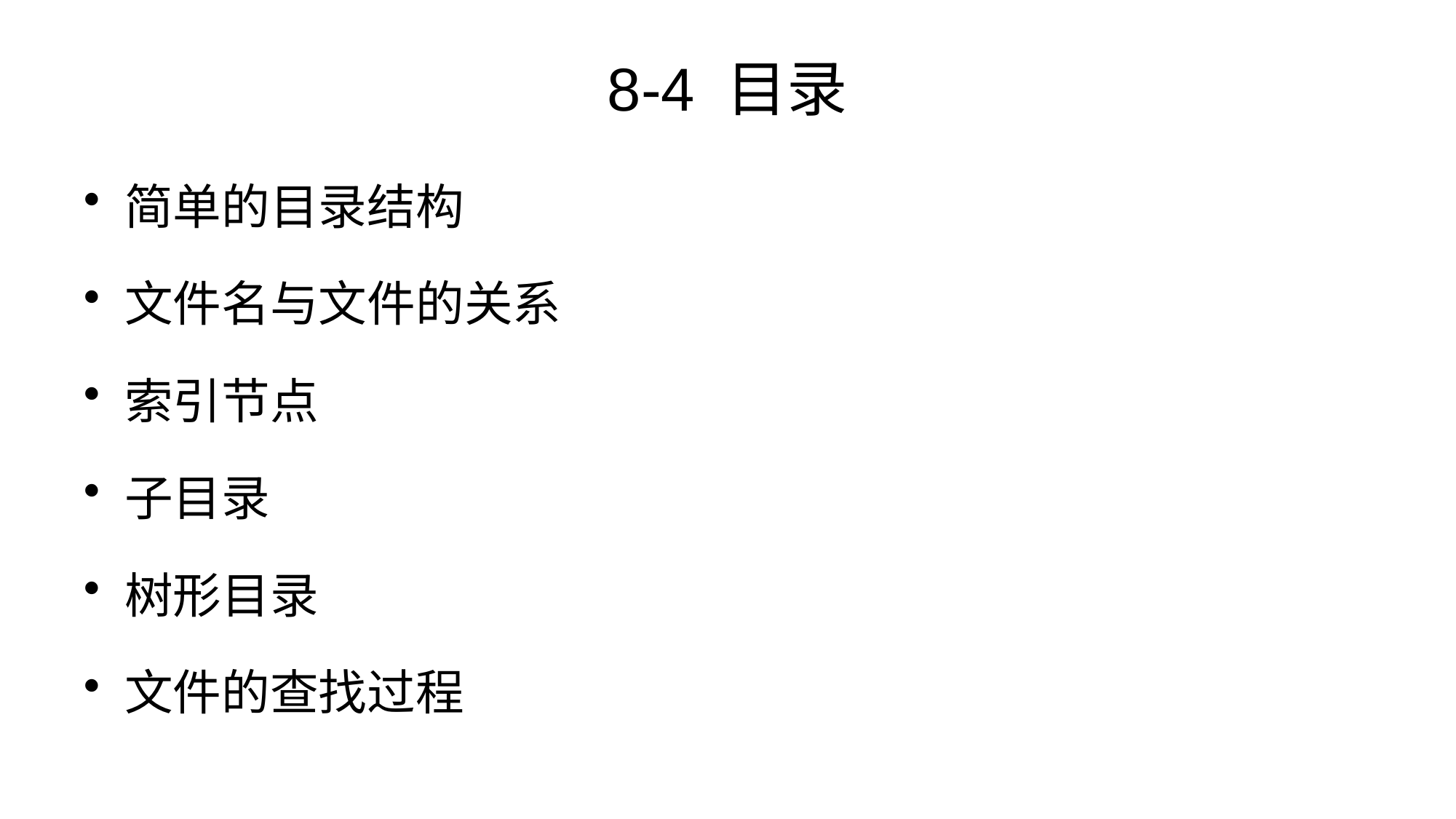

# 8-4 目录
简单的目录结构
文件名与文件的关系
索引节点
子目录
树形目录
文件的查找过程